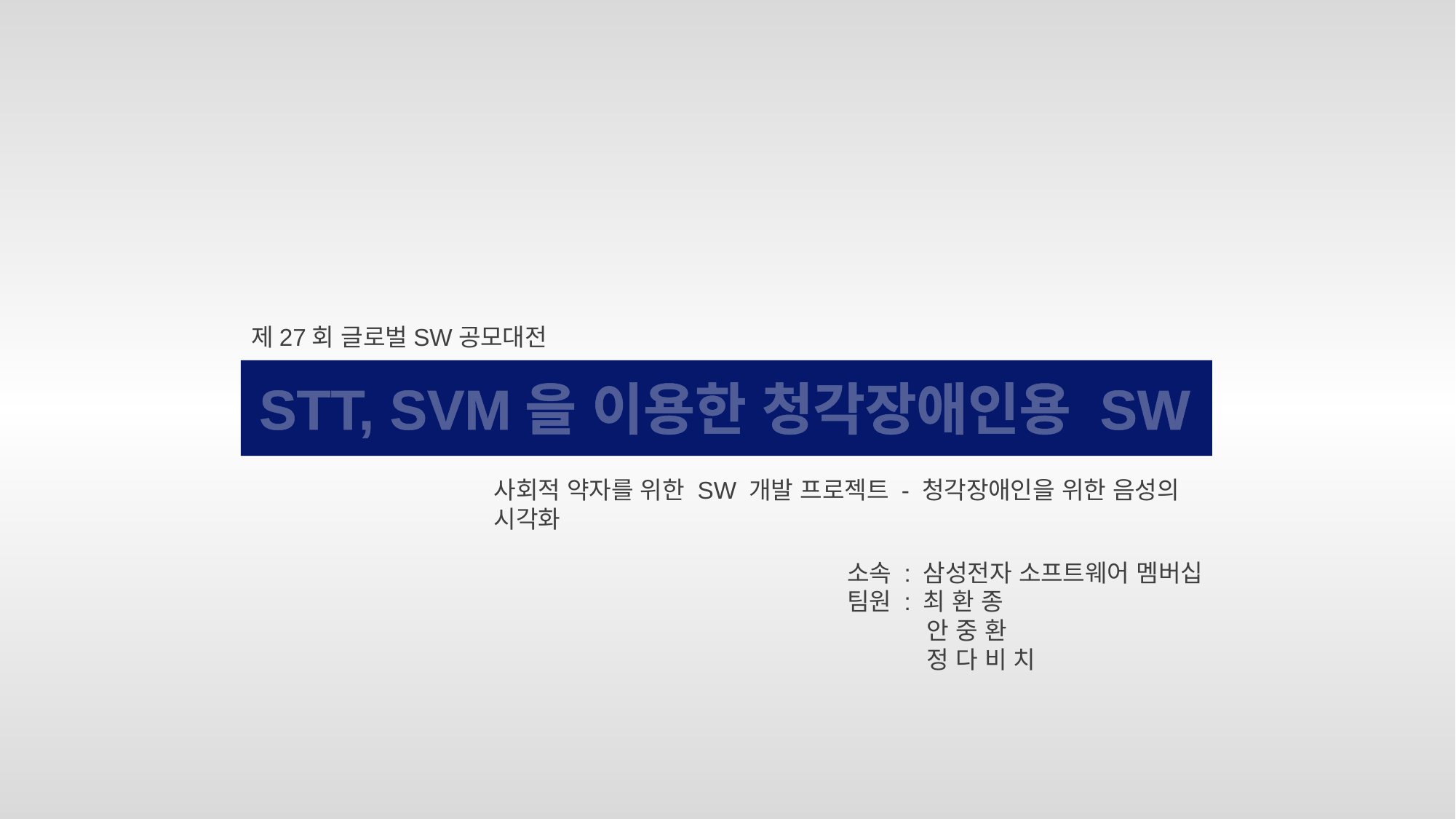

제27회 글로벌SW공모대전

STT, SVM을 이용한 청각장애인용 SW
사회적 약자를 위한 SW 개발 프로젝트 - 청각장애인을 위한 음성의 시각화
소속 : 삼성전자 소프트웨어 멤버십
팀원 : 최 환 종
           안 중 환
           정 다 비 치